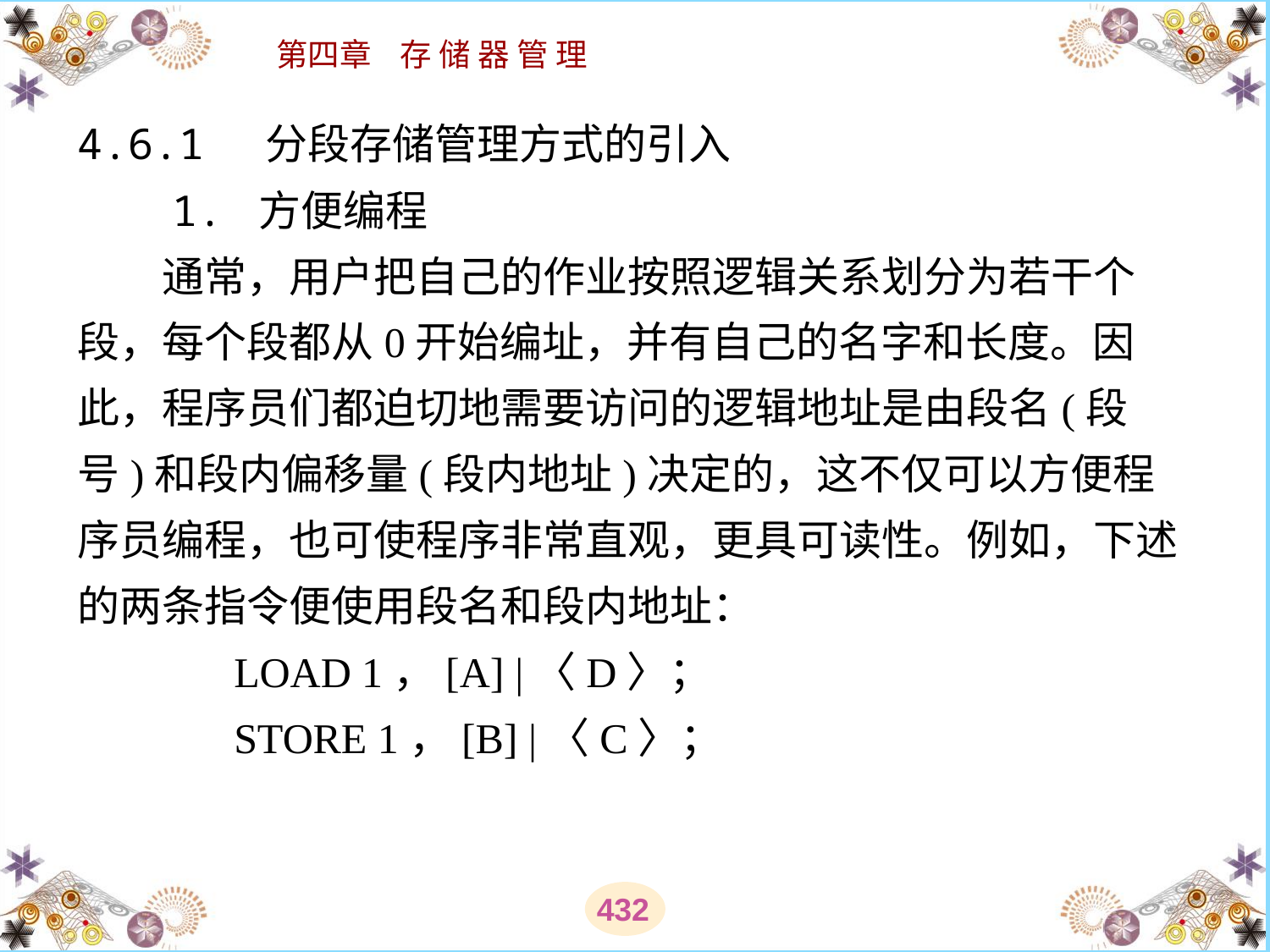

# 4.6.1  分段存储管理方式的引入 　　1. 方便编程 　　通常，用户把自己的作业按照逻辑关系划分为若干个段，每个段都从0开始编址，并有自己的名字和长度。因此，程序员们都迫切地需要访问的逻辑地址是由段名(段号)和段内偏移量(段内地址)决定的，这不仅可以方便程序员编程，也可使程序非常直观，更具可读性。例如，下述的两条指令便使用段名和段内地址： 　　　  LOAD 1，[A] |〈D〉； 　　　  STORE 1，[B] |〈C〉；